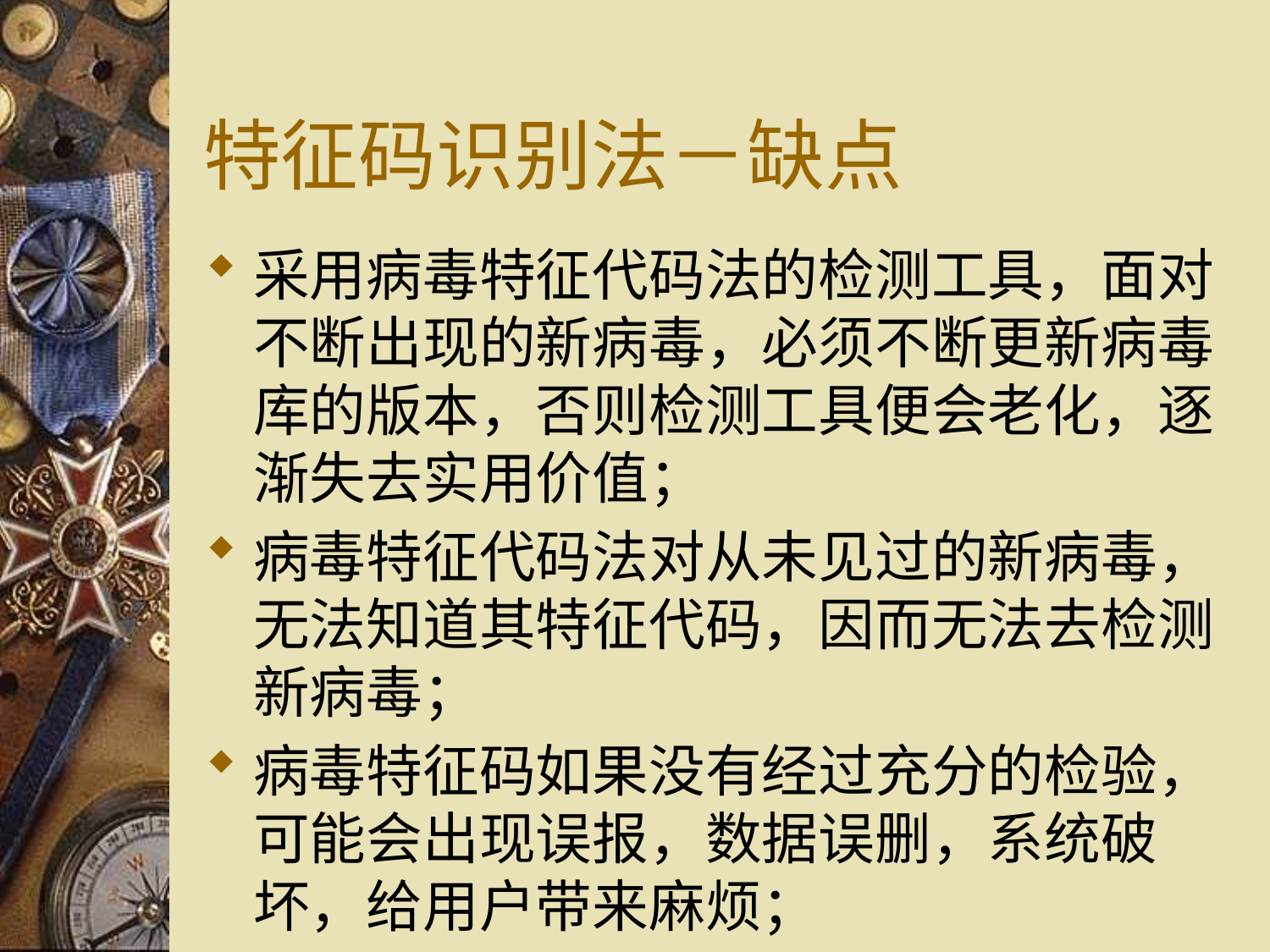

# 特征码识别法－缺点
采用病毒特征代码法的检测工具，面对不断出现的新病毒，必须不断更新病毒库的版本，否则检测工具便会老化，逐渐失去实用价值；
病毒特征代码法对从未见过的新病毒，无法知道其特征代码，因而无法去检测新病毒；
病毒特征码如果没有经过充分的检验，可能会出现误报，数据误删，系统破坏，给用户带来麻烦；